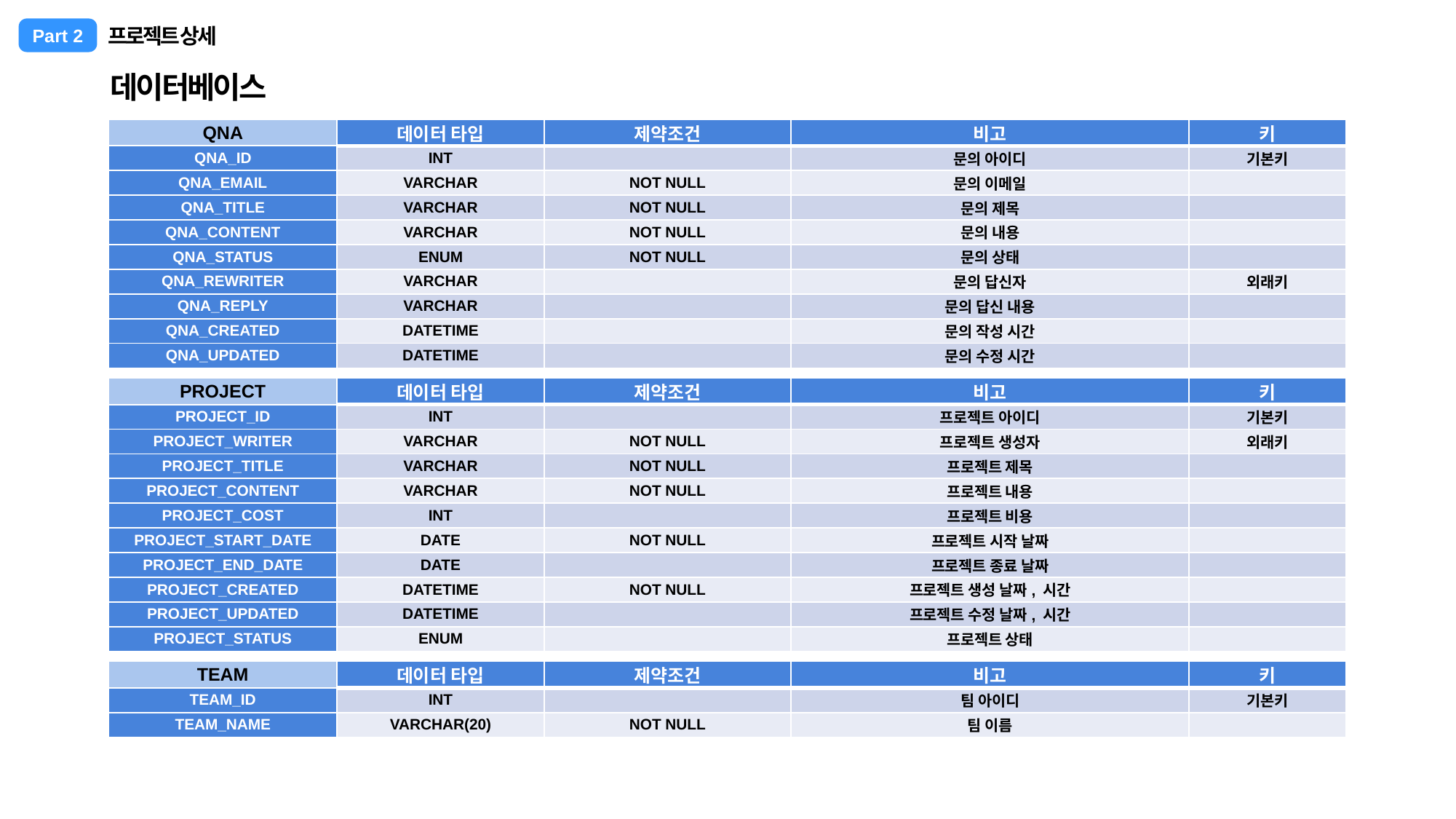

프로젝트 상세

Part 2
데이터베이스
| QNA | 데이터 타입 | 제약조건 | 비고 | 키 |
| --- | --- | --- | --- | --- |
| QNA\_ID | INT |  | 문의 아이디 | 기본키 |
| QNA\_EMAIL | VARCHAR | NOT NULL | 문의 이메일 |  |
| QNA\_TITLE | VARCHAR | NOT NULL | 문의 제목 |  |
| QNA\_CONTENT | VARCHAR | NOT NULL | 문의 내용 |  |
| QNA\_STATUS | ENUM | NOT NULL | 문의 상태 |  |
| QNA\_REWRITER | VARCHAR |  | 문의 답신자 | 외래키 |
| QNA\_REPLY | VARCHAR |  | 문의 답신 내용 |  |
| QNA\_CREATED | DATETIME |  | 문의 작성 시간 |  |
| QNA\_UPDATED | DATETIME |  | 문의 수정 시간 |  |
| PROJECT | 데이터 타입 | 제약조건 | 비고 | 키 |
| --- | --- | --- | --- | --- |
| PROJECT\_ID | INT |  | 프로젝트 아이디 | 기본키 |
| PROJECT\_WRITER | VARCHAR | NOT NULL | 프로젝트 생성자 | 외래키 |
| PROJECT\_TITLE | VARCHAR | NOT NULL | 프로젝트 제목 |  |
| PROJECT\_CONTENT | VARCHAR | NOT NULL | 프로젝트 내용 |  |
| PROJECT\_COST | INT |  | 프로젝트 비용 |  |
| PROJECT\_START\_DATE | DATE | NOT NULL | 프로젝트 시작 날짜 |  |
| PROJECT\_END\_DATE | DATE |  | 프로젝트 종료 날짜 |  |
| PROJECT\_CREATED | DATETIME | NOT NULL | 프로젝트 생성 날짜, 시간 |  |
| PROJECT\_UPDATED | DATETIME |  | 프로젝트 수정 날짜, 시간 |  |
| PROJECT\_STATUS | ENUM |  | 프로젝트 상태 |  |
| TEAM | 데이터 타입 | 제약조건 | 비고 | 키 |
| --- | --- | --- | --- | --- |
| TEAM\_ID | INT |  | 팀 아이디 | 기본키 |
| TEAM\_NAME | VARCHAR(20) | NOT NULL | 팀 이름 |  |
36